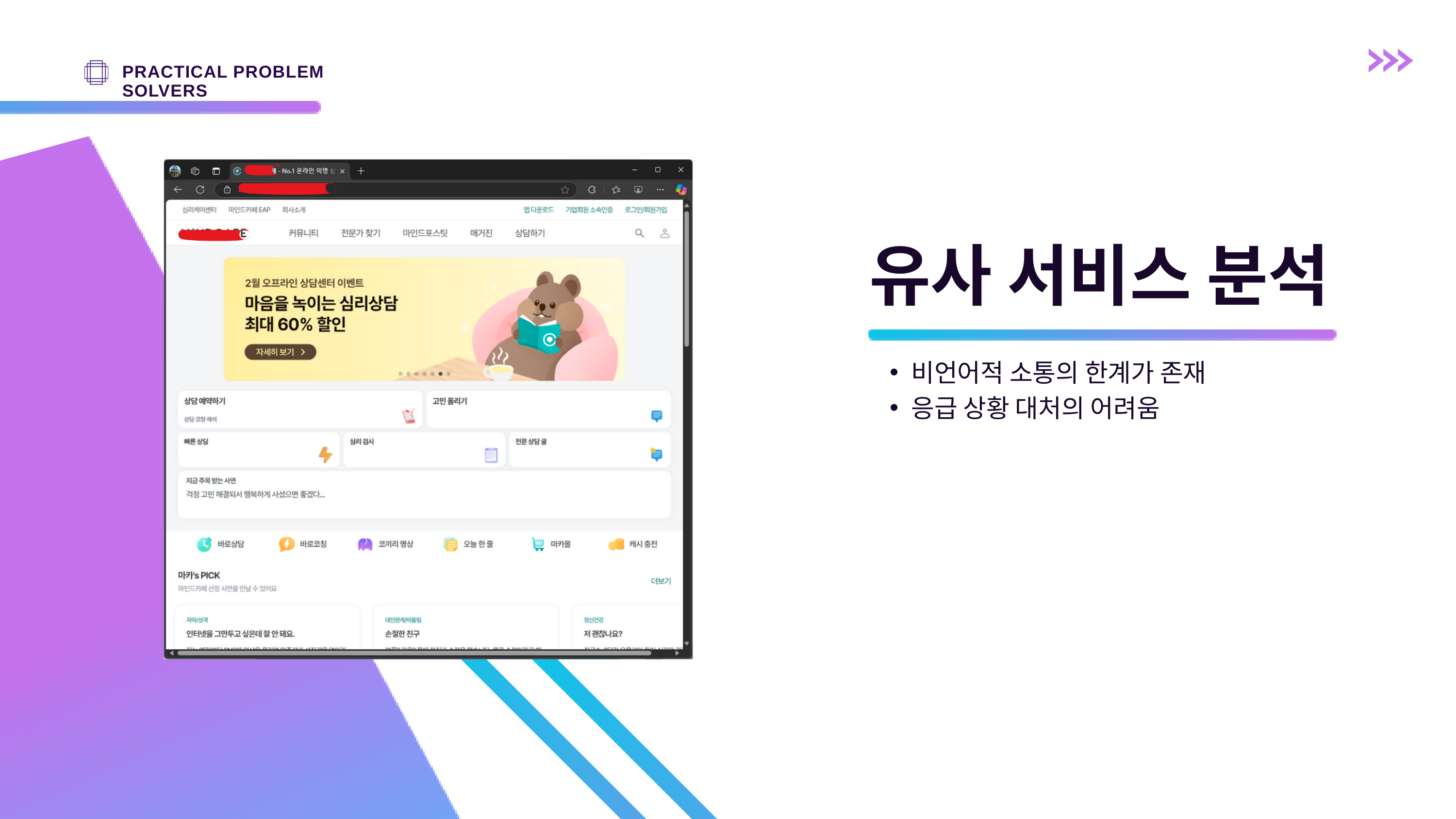

PRACTICAL PROBLEM SOLVERS

유사 서비스 분석

비언어적 소통의 한계가 존재
응급 상황 대처의 어려움